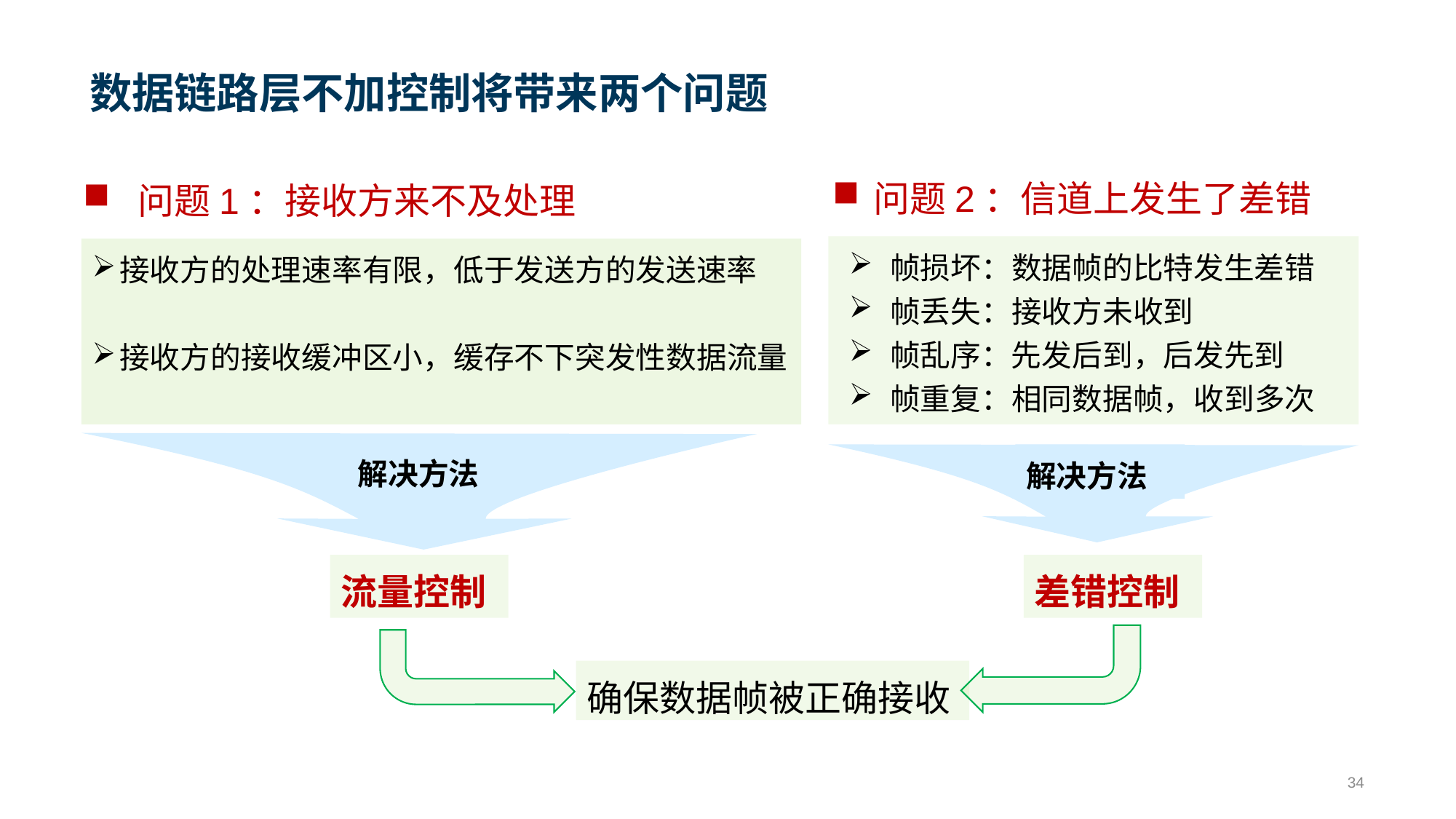

# 数据链路层不加控制将带来两个问题
问题2：信道上发生了差错
问题1：接收方来不及处理
帧损坏：数据帧的比特发生差错
帧丢失：接收方未收到
帧乱序：先发后到，后发先到
帧重复：相同数据帧，收到多次

接收方的处理速率有限，低于发送方的发送速率

接收方的接收缓冲区小，缓存不下突发性数据流量

解决方法

解决方法
流量控制
差错控制

确保数据帧被正确接收
34